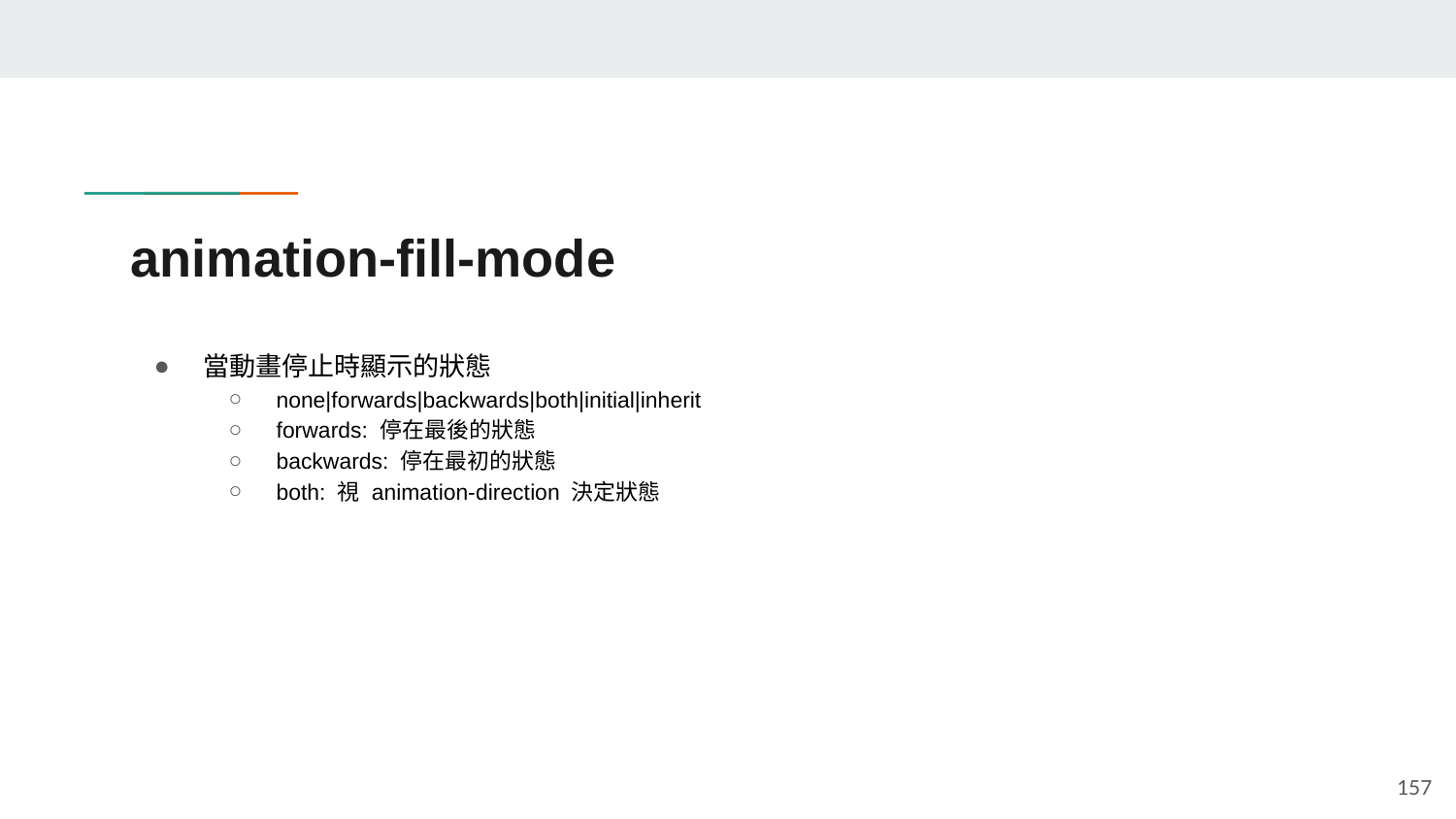

# animation-fill-mode
當動畫停止時顯示的狀態
none|forwards|backwards|both|initial|inherit
forwards: 停在最後的狀態
backwards: 停在最初的狀態
both: 視 animation-direction 決定狀態

157